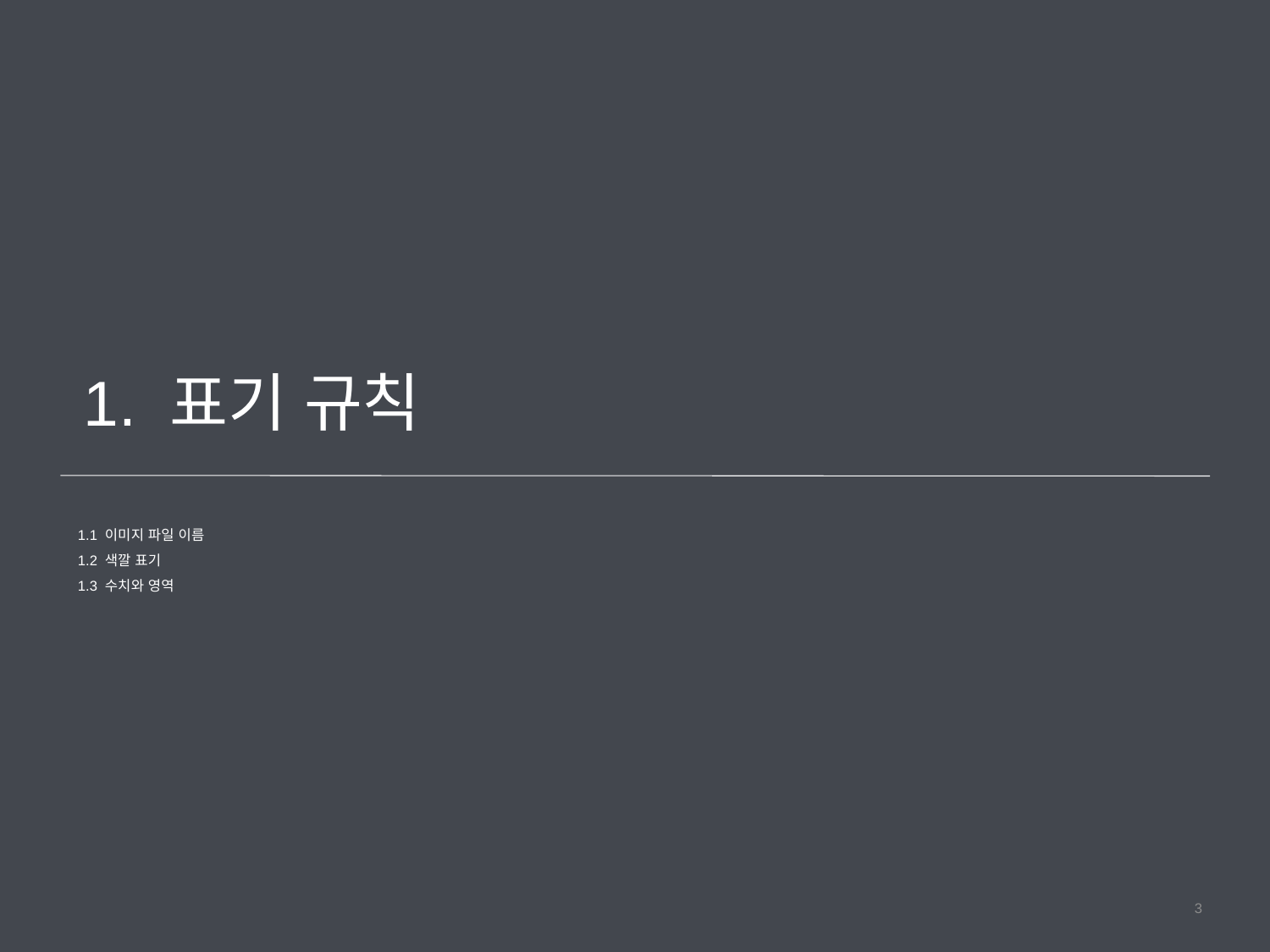

1. 표기 규칙
1.1 이미지 파일 이름
1.2 색깔 표기
1.3 수치와 영역
3